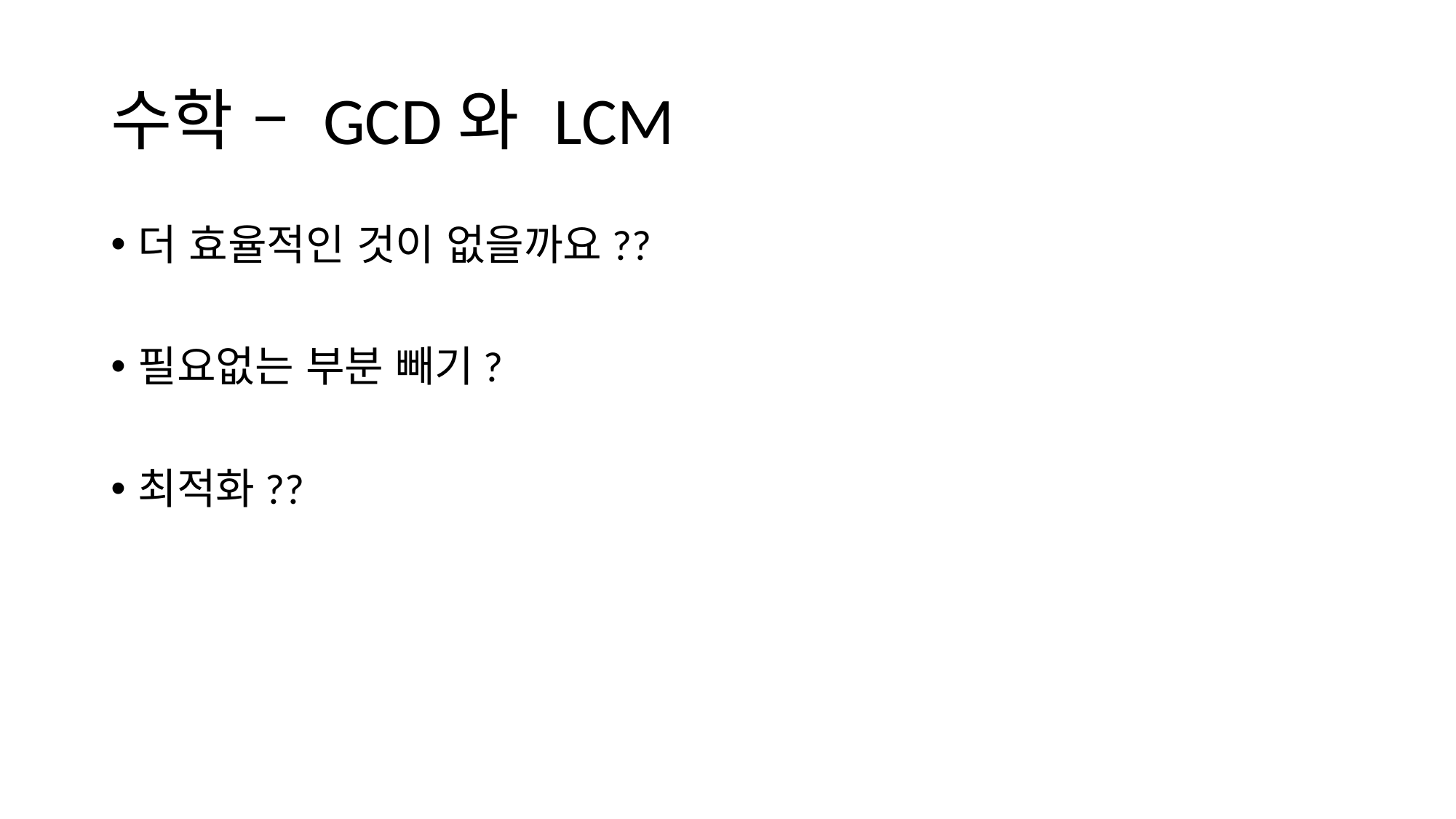

# 수학 – GCD와 LCM
더 효율적인 것이 없을까요??

필요없는 부분 빼기?

최적화??